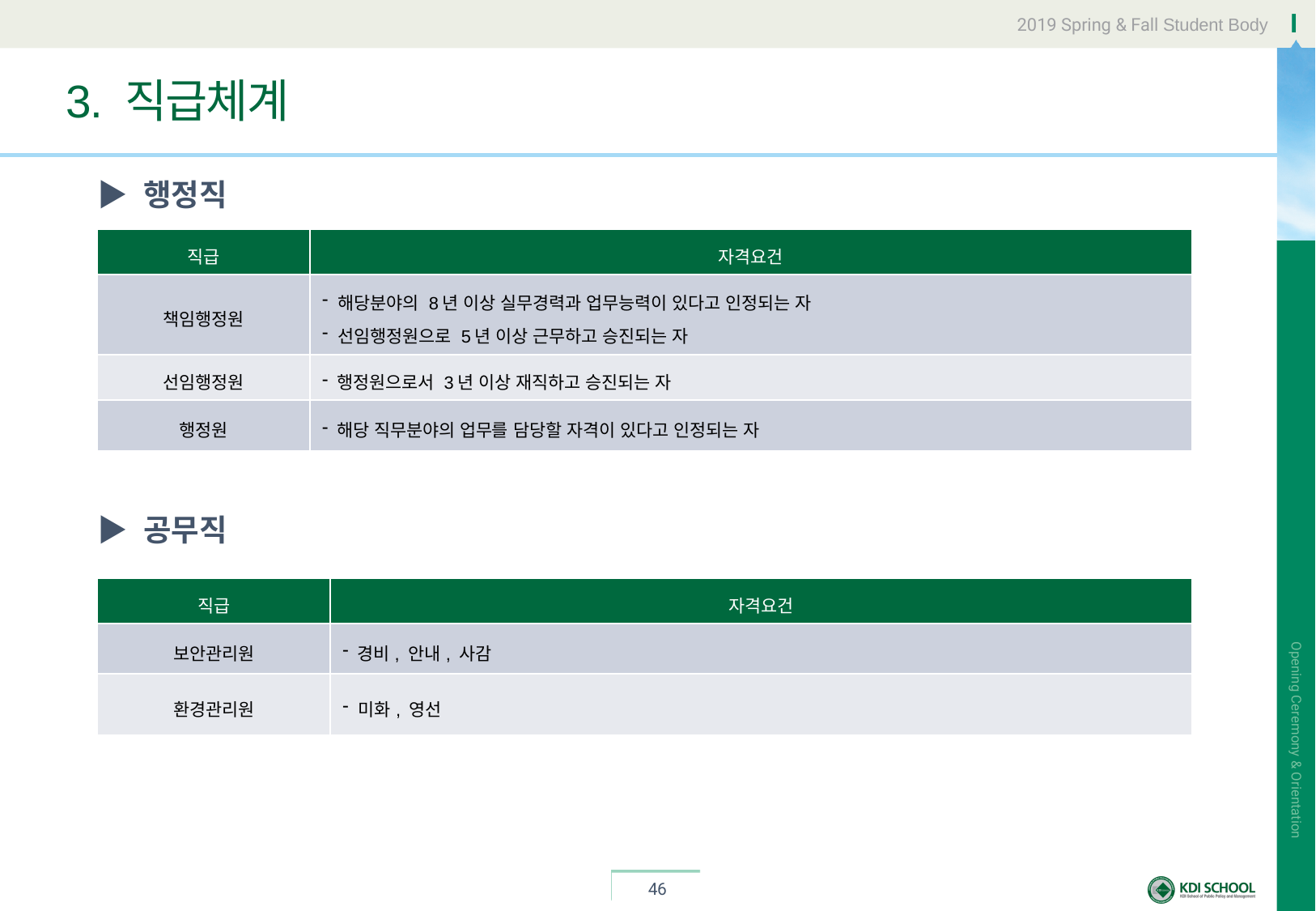

# 3. 직급체계
▶ 행정직
| 직급 | 자격요건 |
| --- | --- |
| 책임행정원 | 해당분야의 8년 이상 실무경력과 업무능력이 있다고 인정되는 자 선임행정원으로 5년 이상 근무하고 승진되는 자 |
| 선임행정원 | 행정원으로서 3년 이상 재직하고 승진되는 자 |
| 행정원 | 해당 직무분야의 업무를 담당할 자격이 있다고 인정되는 자 |
▶ 공무직
| 직급 | 자격요건 |
| --- | --- |
| 보안관리원 | 경비, 안내, 사감 |
| 환경관리원 | 미화, 영선 |